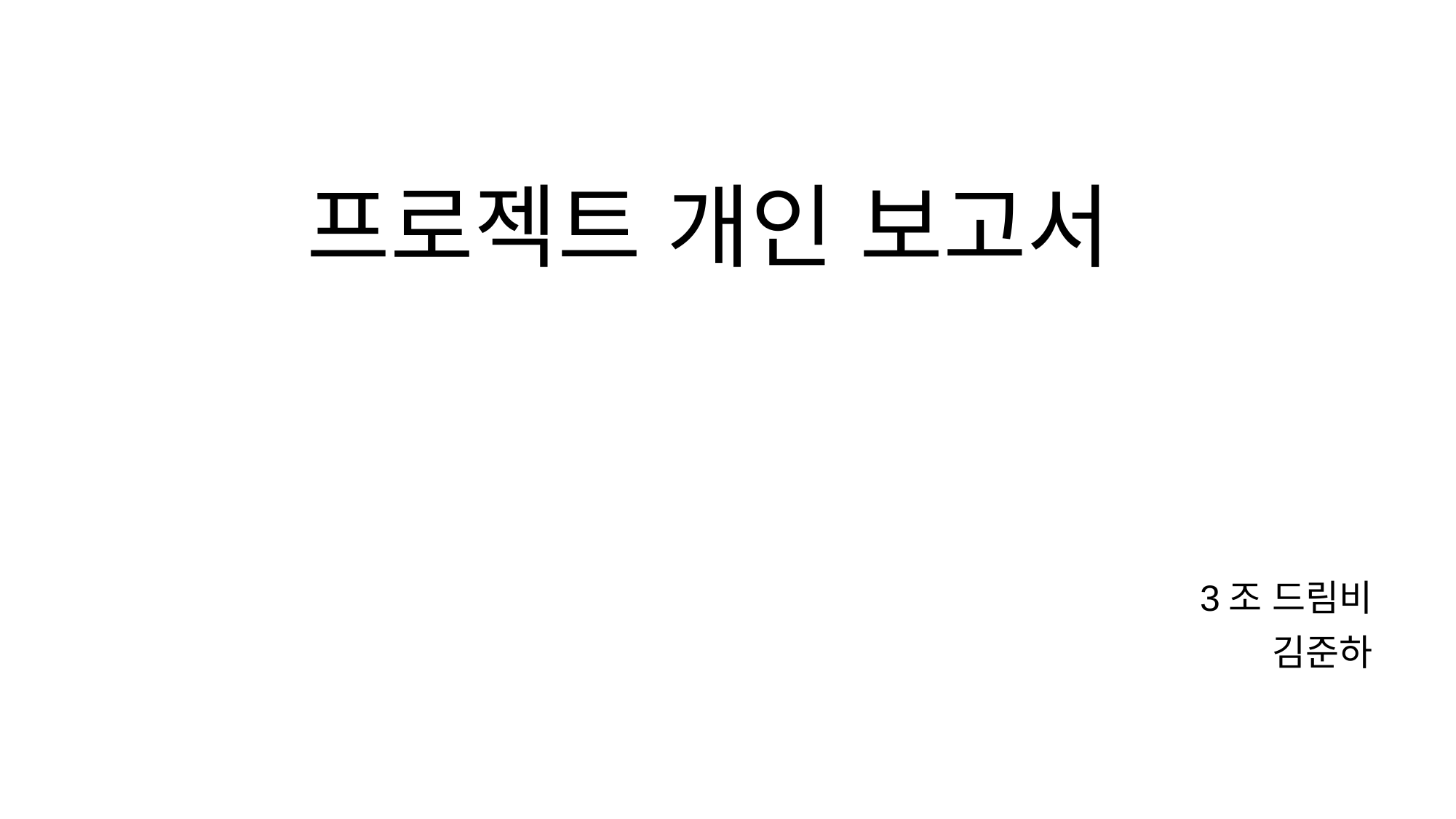

# 프로젝트 개인 보고서
3조 드림비
김준하